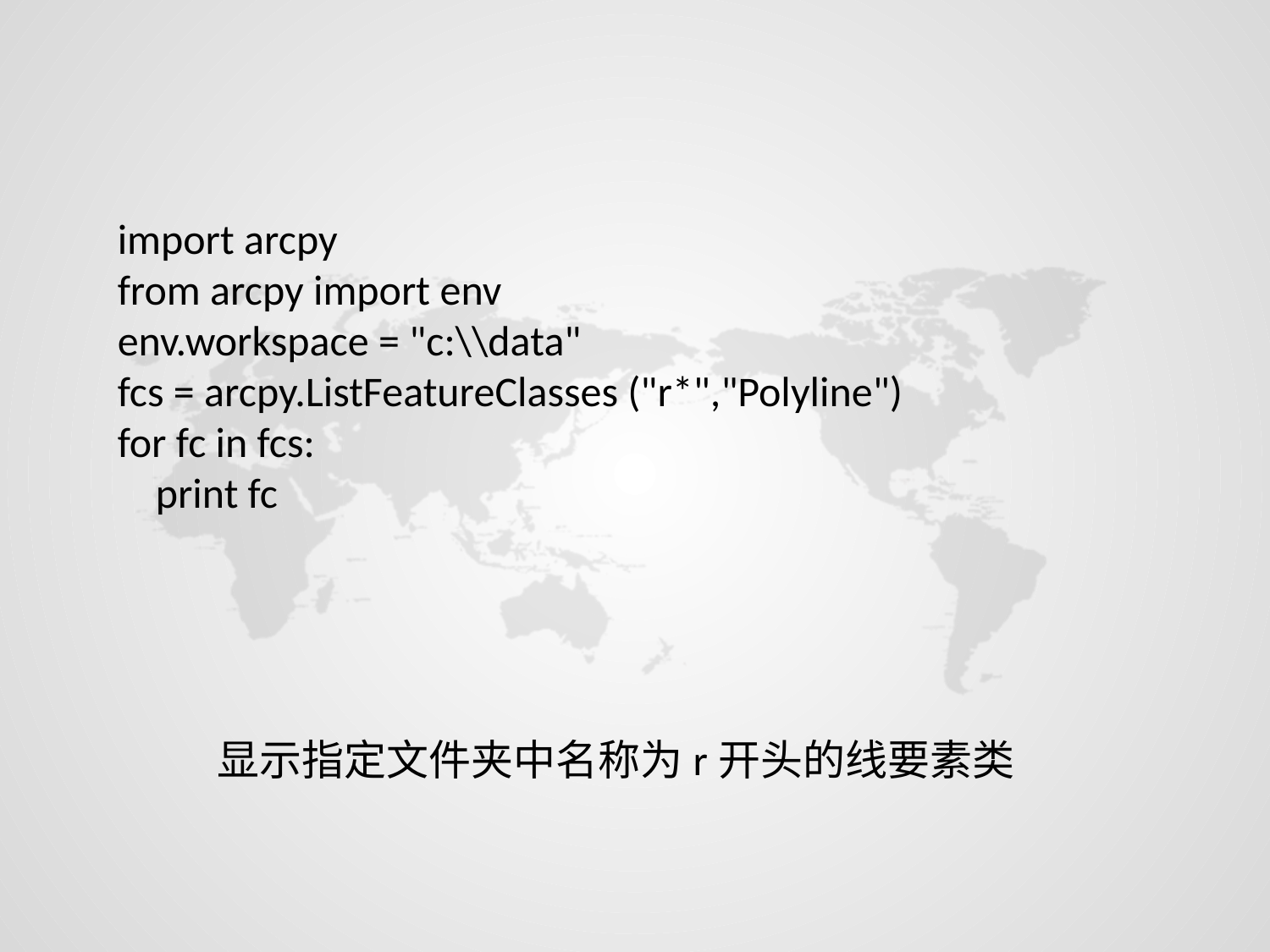

import arcpy
from arcpy import env
env.workspace = "c:\\data"
fcs = arcpy.ListFeatureClasses ("r*","Polyline")
for fc in fcs:
    print fc

显示指定文件夹中名称为r开头的线要素类